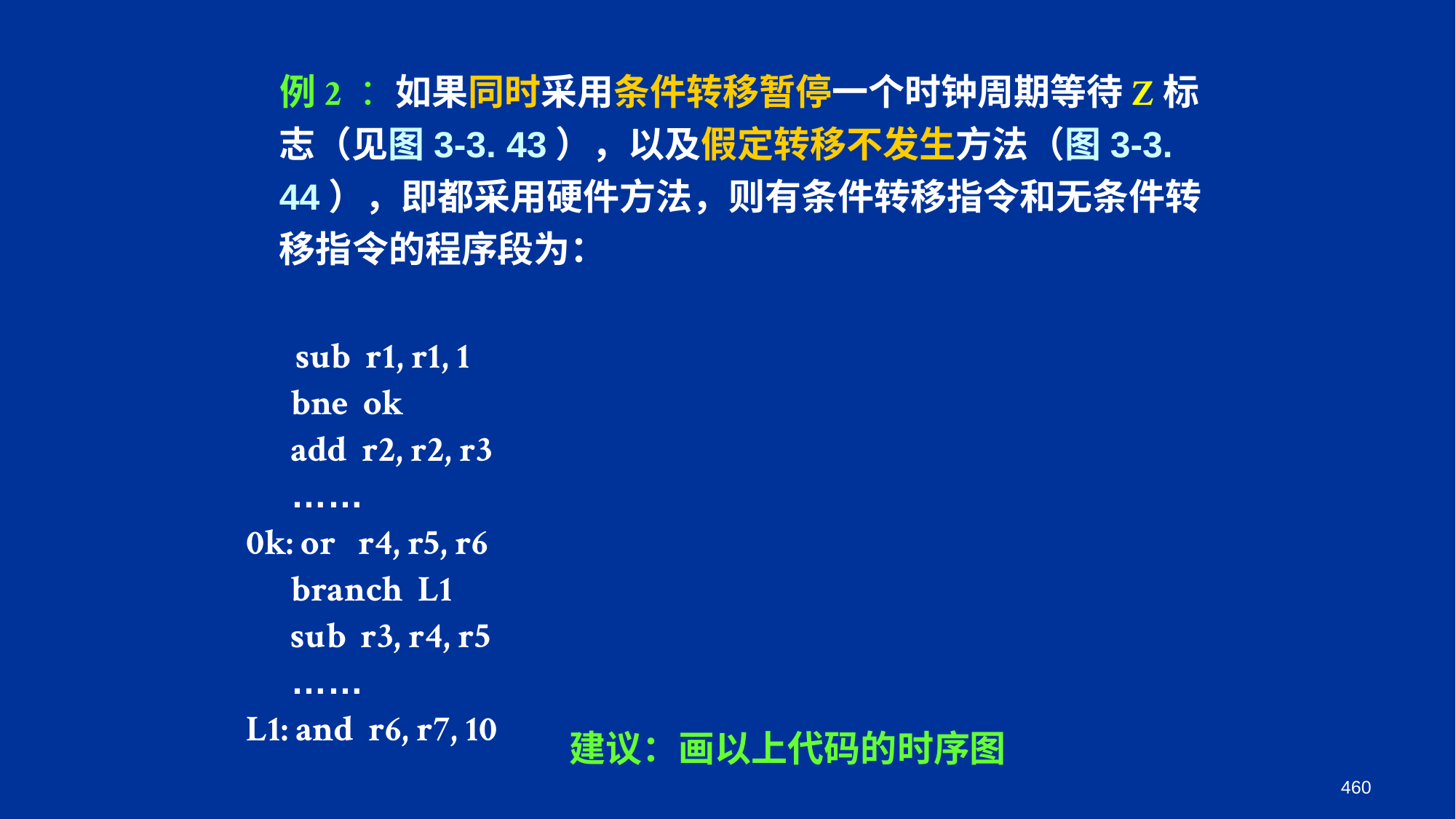

例2 ：如果同时采用条件转移暂停一个时钟周期等待Z标志（见图3-3. 43），以及假定转移不发生方法（图3-3. 44），即都采用硬件方法，则有条件转移指令和无条件转移指令的程序段为：

       sub  r1, r1, 1
       bne  ok
       add  r2, r2, r3
       ……
 0k: or   r4, r5, r6
       branch  L1
       sub  r3, r4, r5
       ……
 L1: and  r6, r7, 10
建议：画以上代码的时序图
460